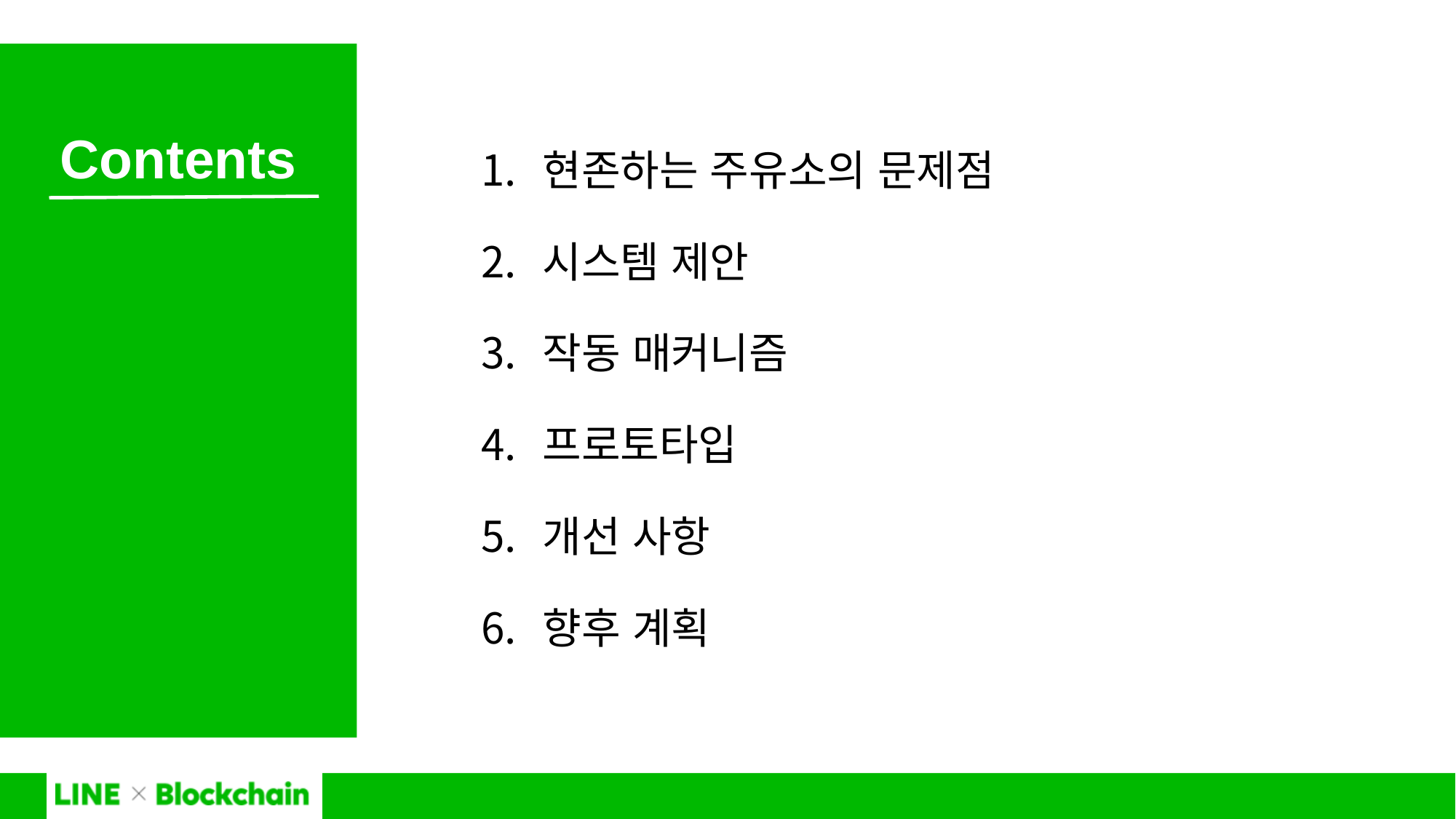

현존하는 주유소의 문제점
시스템 제안
작동 매커니즘
프로토타입
개선 사항
향후 계획
# Contents